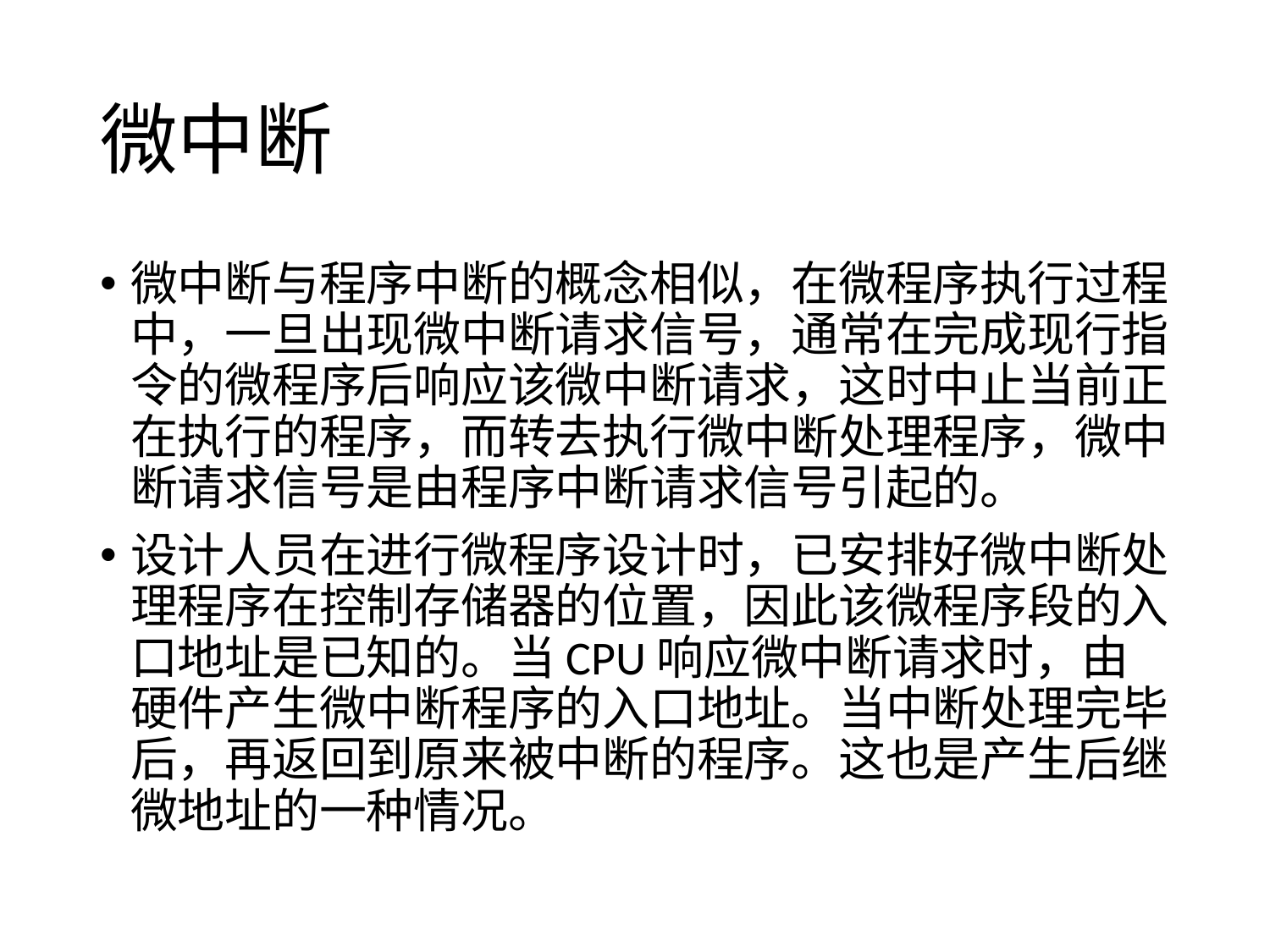

# 微中断
微中断与程序中断的概念相似，在微程序执行过程中，一旦出现微中断请求信号，通常在完成现行指令的微程序后响应该微中断请求，这时中止当前正在执行的程序，而转去执行微中断处理程序，微中断请求信号是由程序中断请求信号引起的。
设计人员在进行微程序设计时，已安排好微中断处理程序在控制存储器的位置，因此该微程序段的入口地址是已知的。当CPU响应微中断请求时，由硬件产生微中断程序的入口地址。当中断处理完毕后，再返回到原来被中断的程序。这也是产生后继微地址的一种情况。